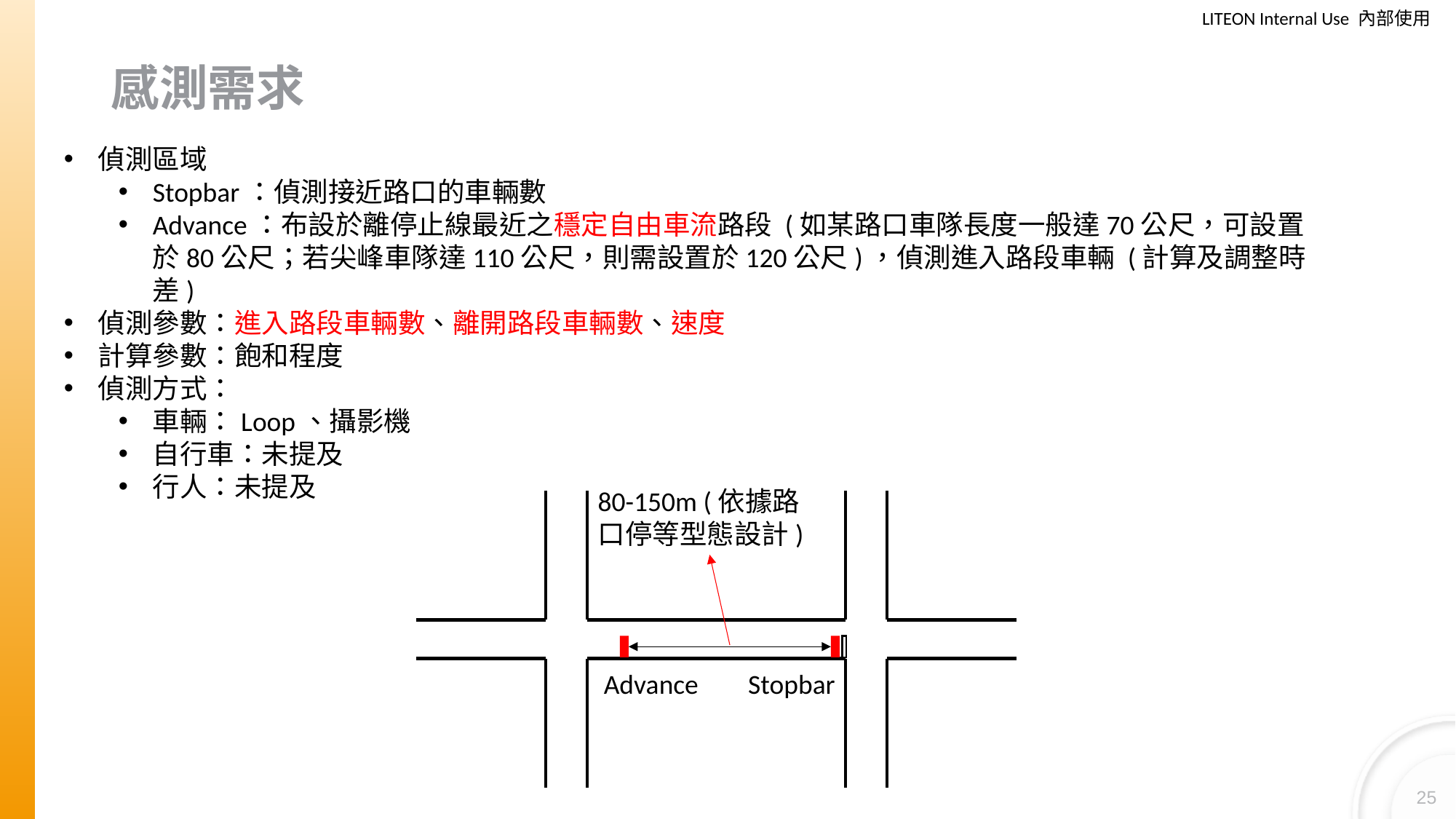

# 感測需求
偵測區域
Stopbar：偵測接近路口的車輛數
Advance：布設於離停止線最近之穩定自由車流路段 (如某路口車隊長度一般達70公尺，可設置於80公尺；若尖峰車隊達110公尺，則需設置於120公尺)，偵測進入路段車輛 (計算及調整時差)
偵測參數：進入路段車輛數、離開路段車輛數、速度
計算參數：飽和程度
偵測方式：
車輛：Loop、攝影機
自行車：未提及
行人：未提及
80-150m (依據路口停等型態設計)

Advance
Stopbar
25